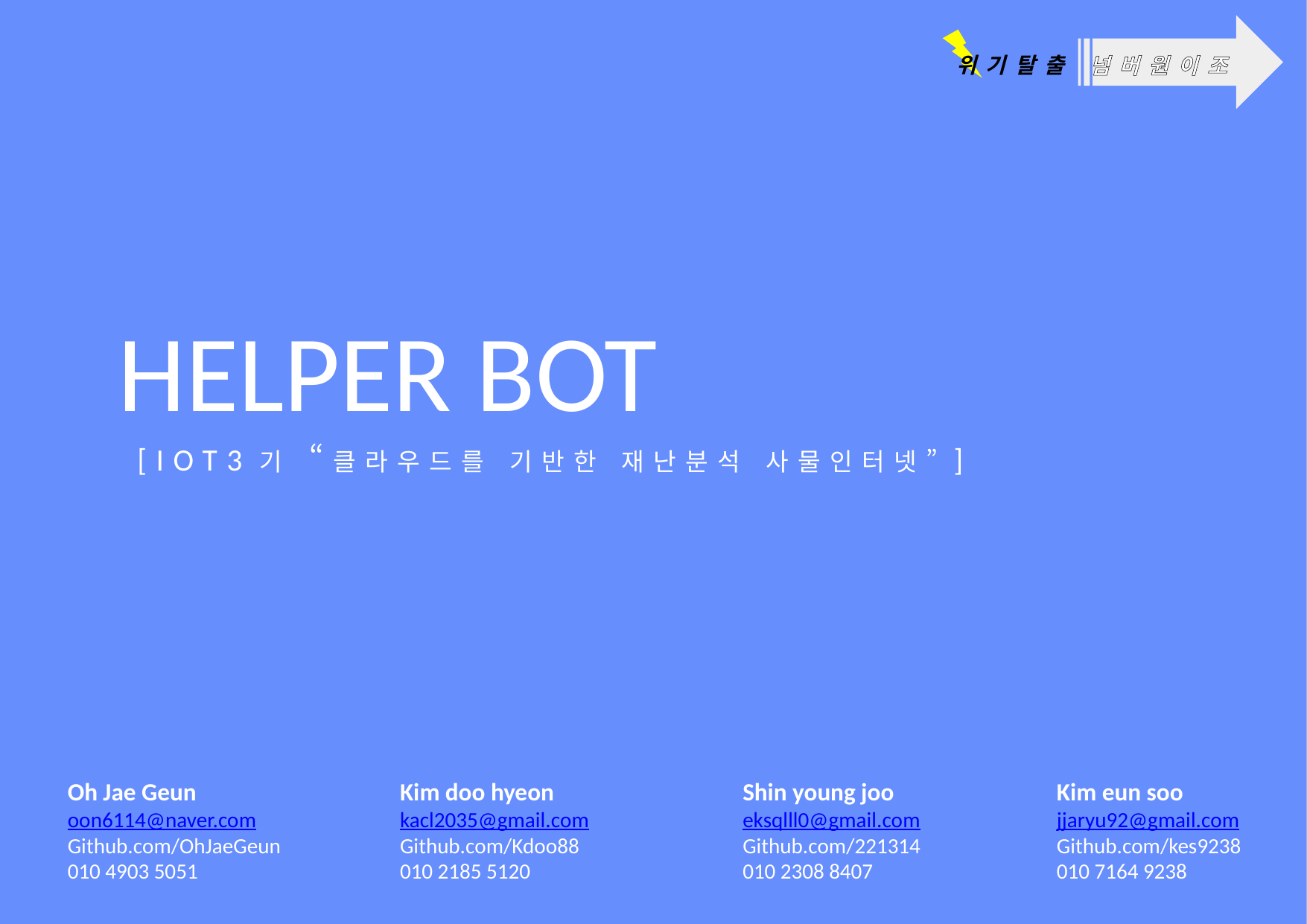

위기탈출 넘버원이조
HELPER BOT
[IOT3기 “클라우드를 기반한 재난분석 사물인터넷”]
Shin young joo
eksqlll0@gmail.com
Github.com/221314
010 2308 8407
Kim doo hyeon
kacl2035@gmail.com
Github.com/Kdoo88
010 2185 5120
Oh Jae Geun
oon6114@naver.com
Github.com/OhJaeGeun
010 4903 5051
Kim eun soo
jjaryu92@gmail.com
Github.com/kes9238
010 7164 9238